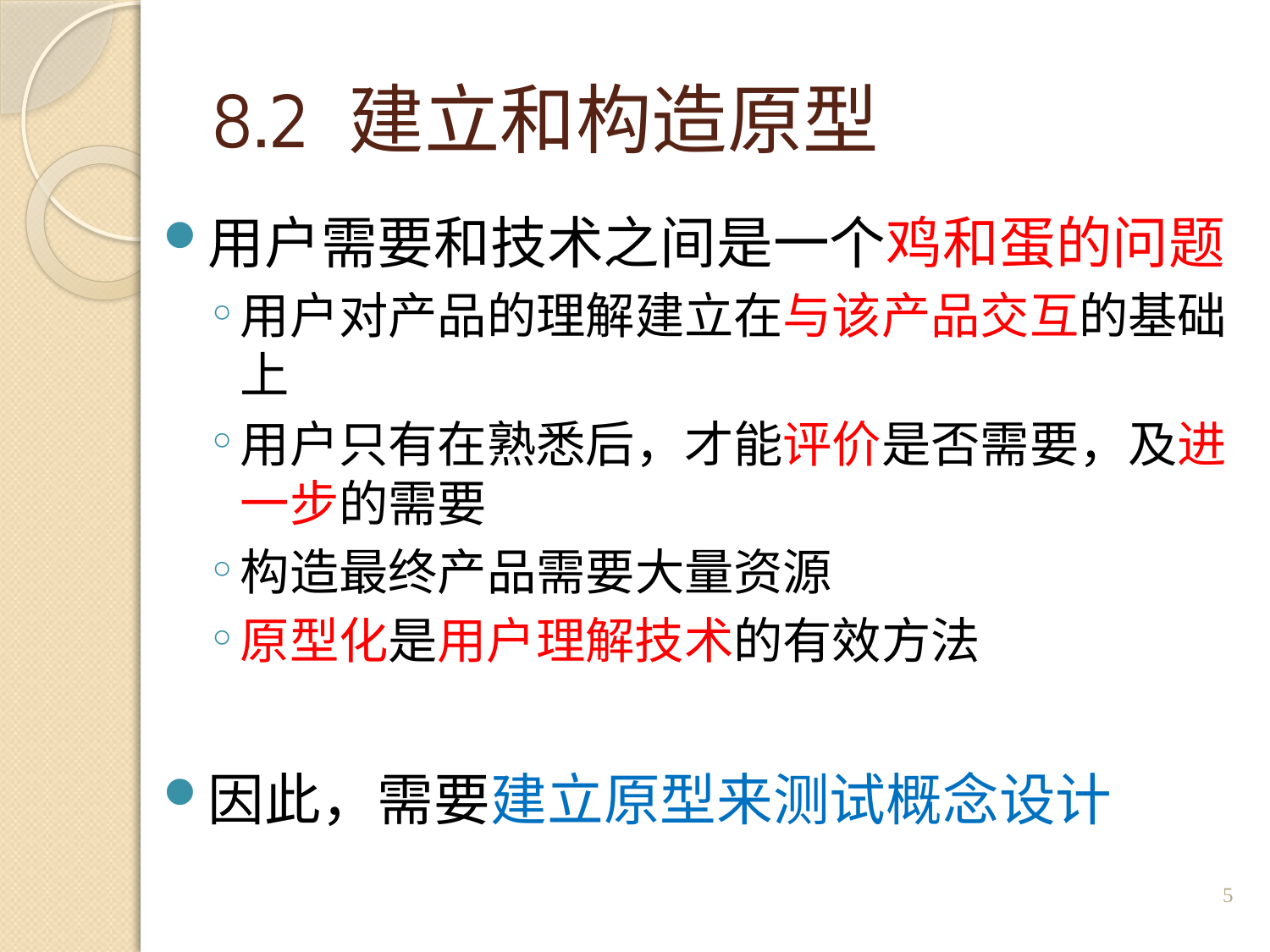

# 8.2 建立和构造原型
用户需要和技术之间是一个鸡和蛋的问题
用户对产品的理解建立在与该产品交互的基础上
用户只有在熟悉后，才能评价是否需要，及进一步的需要
构造最终产品需要大量资源
原型化是用户理解技术的有效方法

因此，需要建立原型来测试概念设计
5